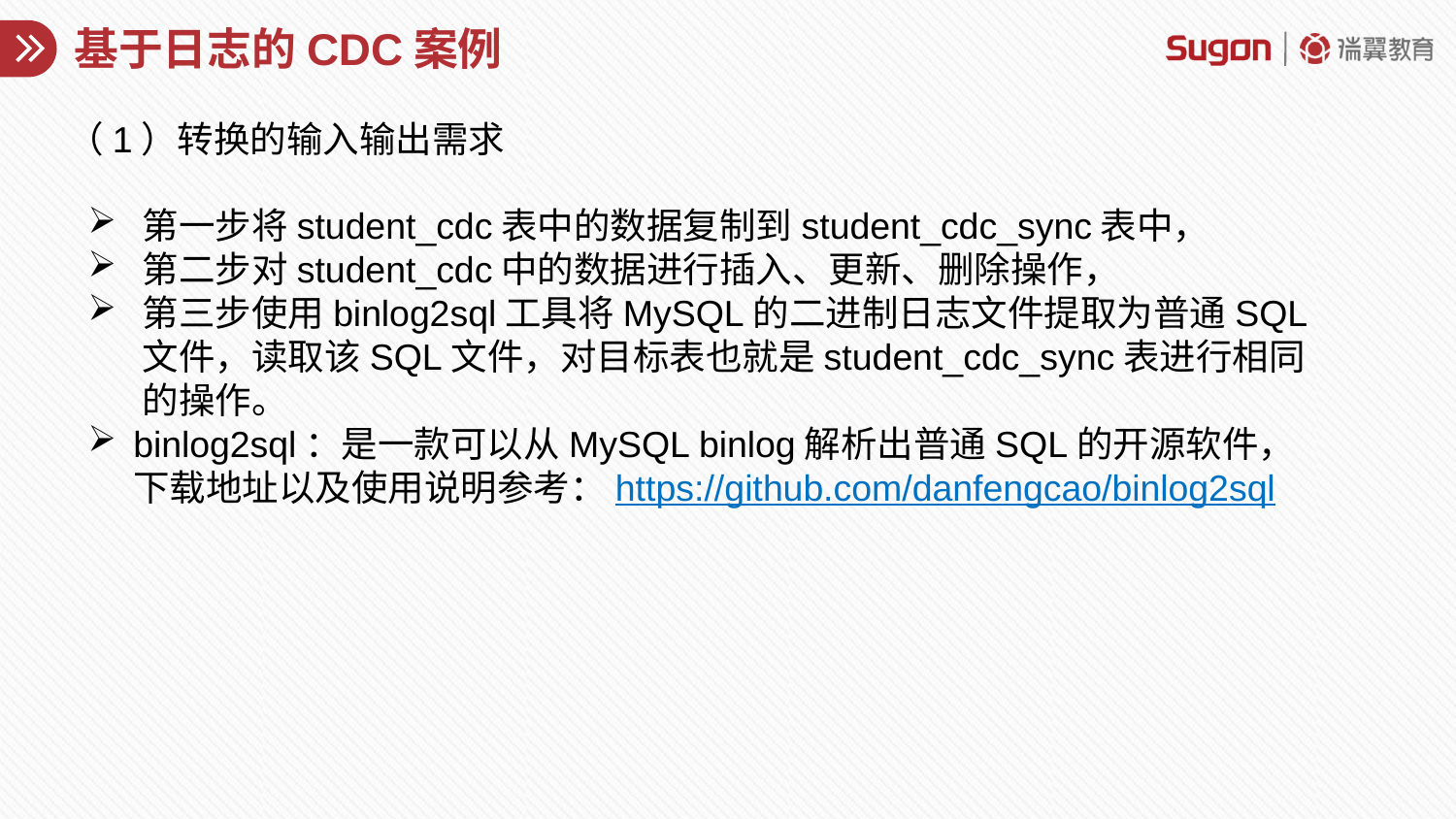

# 基于日志的CDC案例
（1）转换的输入输出需求
第一步将student_cdc表中的数据复制到student_cdc_sync表中，
第二步对student_cdc中的数据进行插入、更新、删除操作，
第三步使用binlog2sql工具将MySQL的二进制日志文件提取为普通SQL文件，读取该SQL文件，对目标表也就是student_cdc_sync表进行相同的操作。
binlog2sql：是一款可以从MySQL binlog解析出普通SQL的开源软件，下载地址以及使用说明参考：https://github.com/danfengcao/binlog2sql